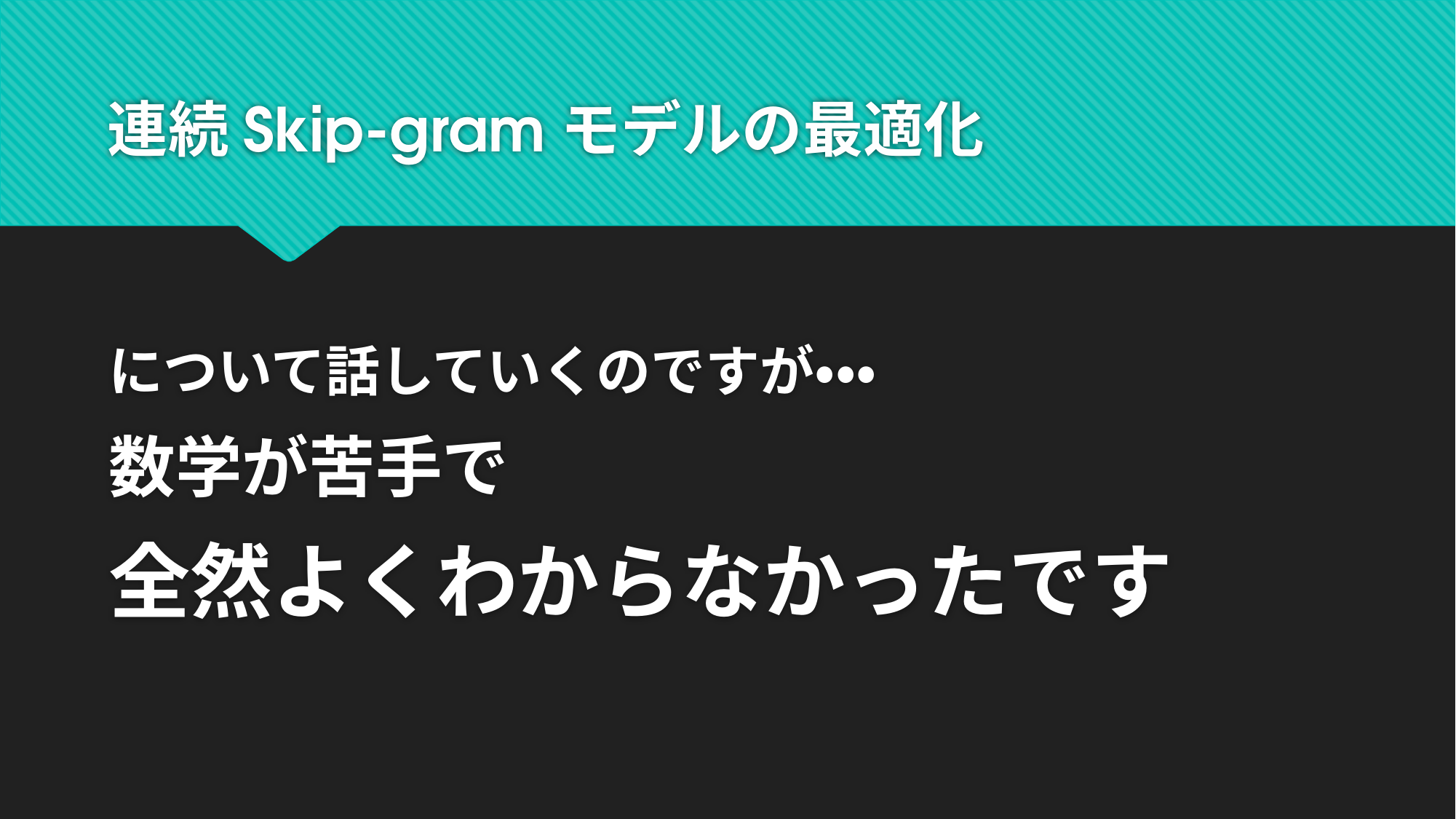

# 連続Skip-gramモデルの最適化
について話していくのですが・・・
数学が苦手で
全然よくわからなかったです